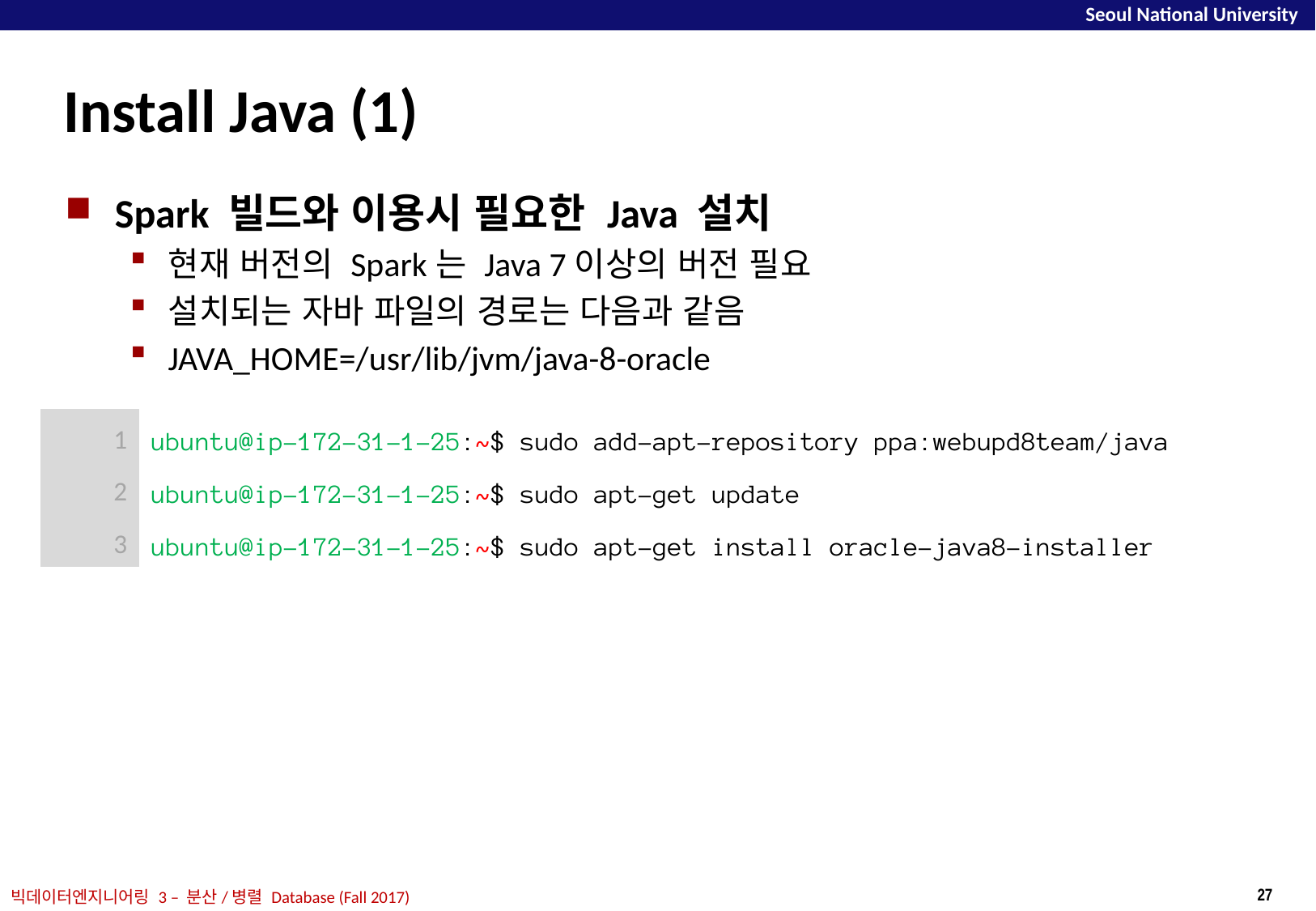

# Install Java (1)
Spark 빌드와 이용시 필요한 Java 설치
현재 버전의 Spark는 Java 7이상의 버전 필요
설치되는 자바 파일의 경로는 다음과 같음
JAVA_HOME=/usr/lib/jvm/java-8-oracle

| 1 | ubuntu@ip-172-31-1-25:~$ sudo add-apt-repository ppa:webupd8team/java |
| --- | --- |
| 2 | ubuntu@ip-172-31-1-25:~$ sudo apt-get update |
| 3 | ubuntu@ip-172-31-1-25:~$ sudo apt-get install oracle-java8-installer |